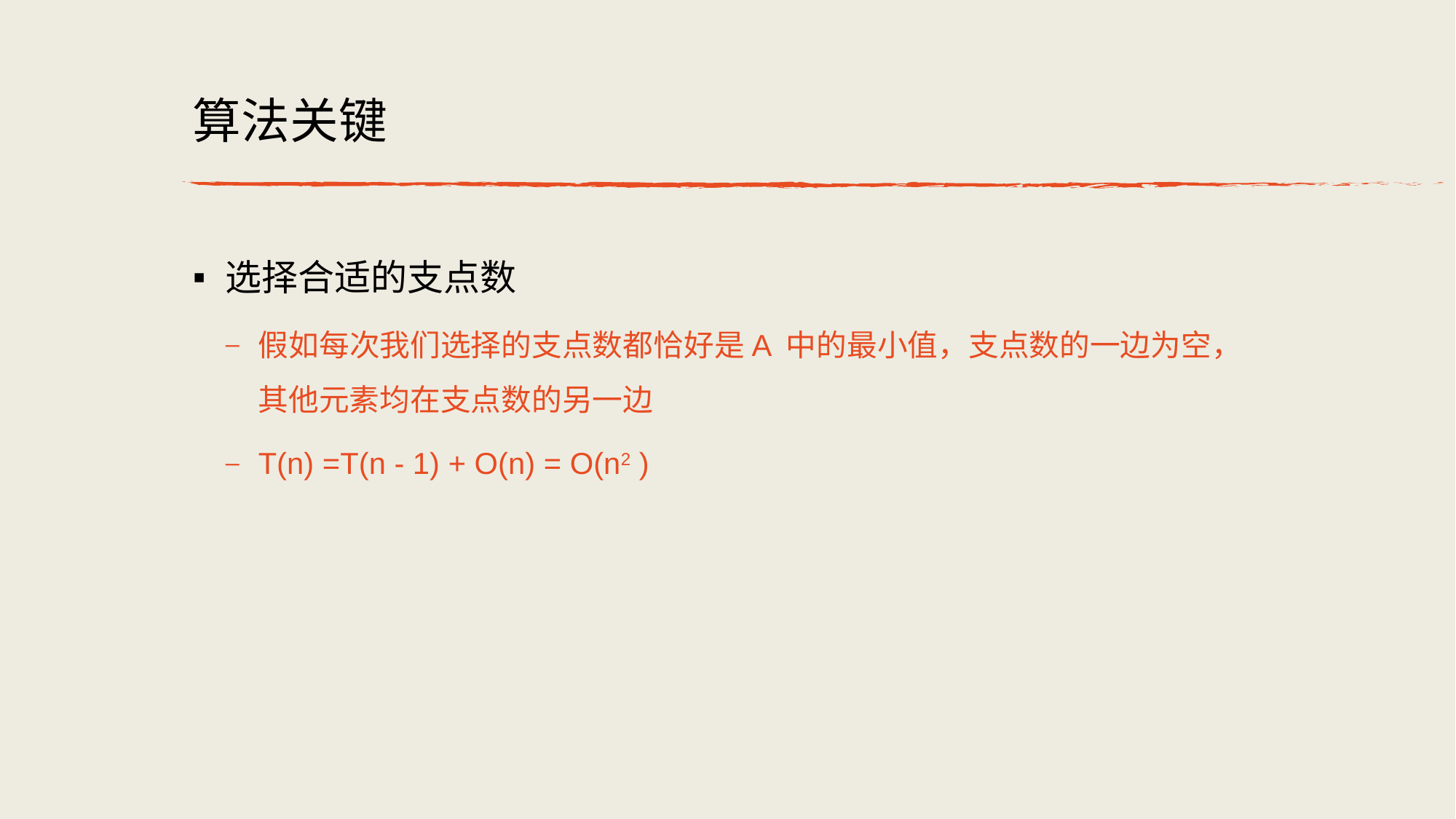

# 算法关键
选择合适的⽀点数
假如每次我们选择的⽀点数都恰好是A 中的最⼩值，⽀点数的⼀边为空，其他元素均在⽀点数的另⼀边
T(n) =T(n - 1) + O(n) = O(n2 )